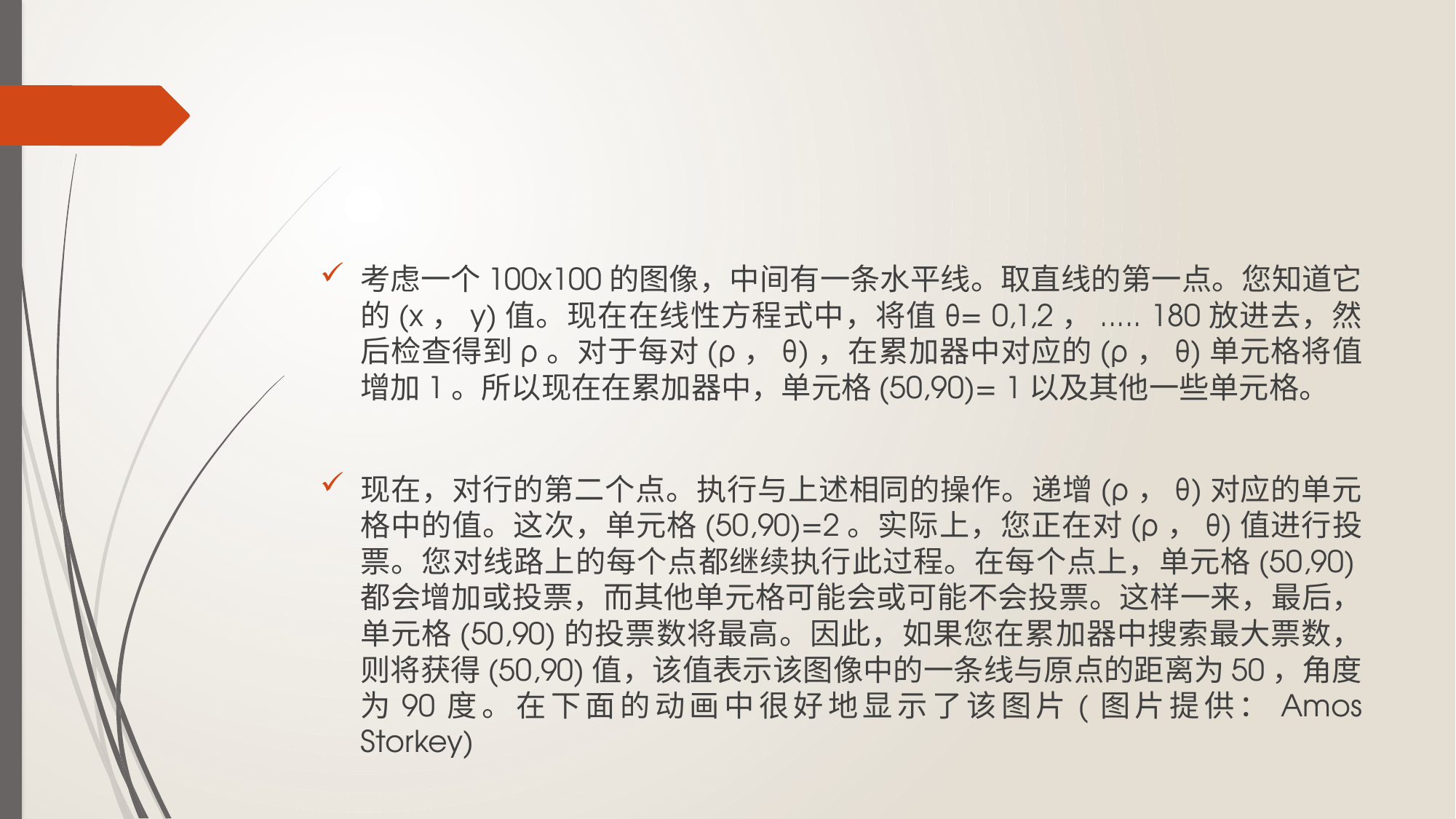

#
考虑一个100x100的图像，中间有一条水平线。取直线的第一点。您知道它的(x，y)值。现在在线性方程式中，将值θ= 0,1,2，..... 180放进去，然后检查得到ρ。对于每对(ρ，θ)，在累加器中对应的(ρ，θ)单元格将值增加1。所以现在在累加器中，单元格(50,90)= 1以及其他一些单元格。

现在，对行的第二个点。执行与上述相同的操作。递增(ρ，θ)对应的单元格中的值。这次，单元格(50,90)=2。实际上，您正在对(ρ，θ)值进行投票。您对线路上的每个点都继续执行此过程。在每个点上，单元格(50,90)都会增加或投票，而其他单元格可能会或可能不会投票。这样一来，最后，单元格(50,90)的投票数将最高。因此，如果您在累加器中搜索最大票数，则将获得(50,90)值，该值表示该图像中的一条线与原点的距离为50，角度为90度。在下面的动画中很好地显示了该图片(图片提供：Amos Storkey)